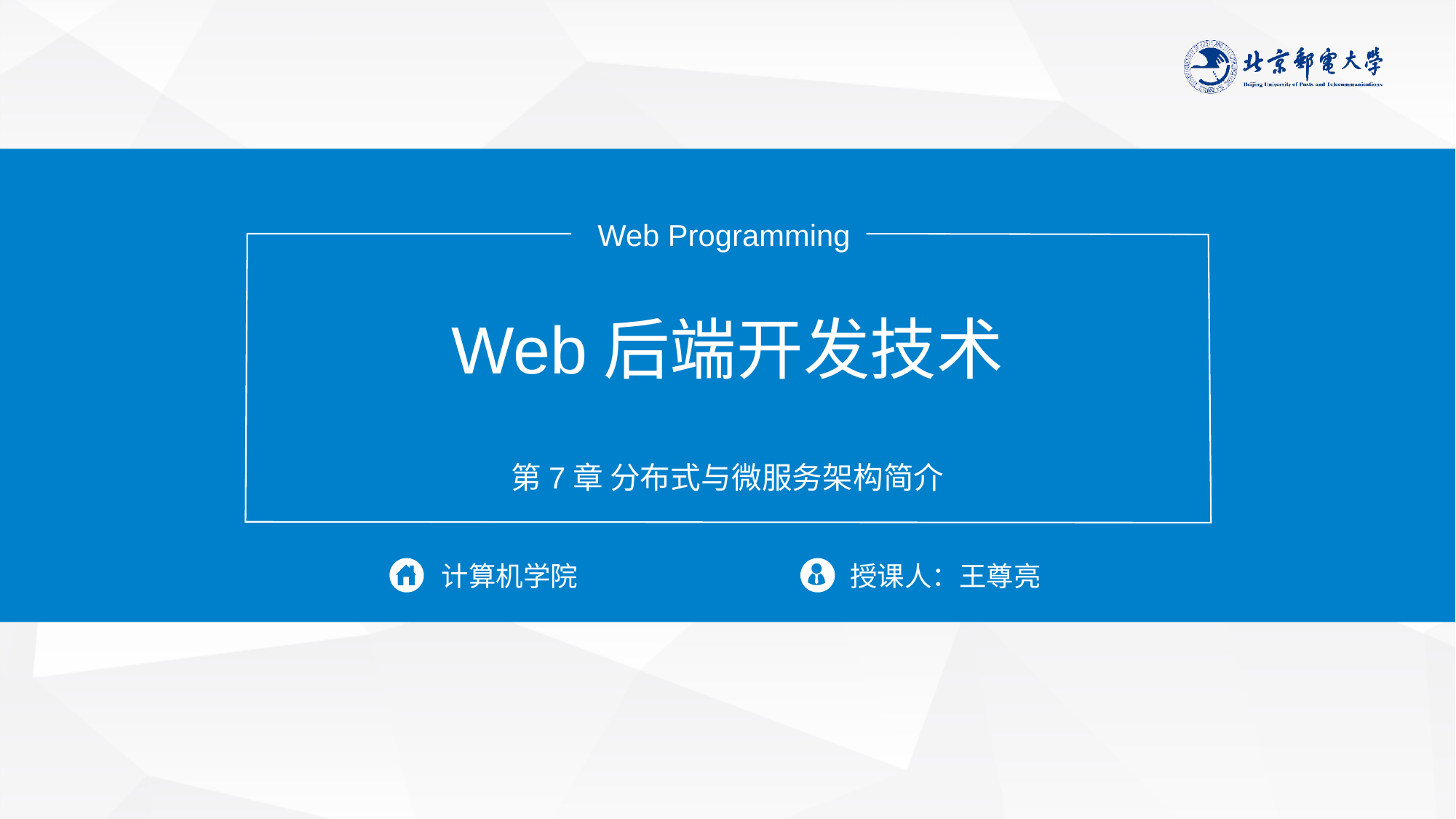

Web Programming

Web后端开发技术
第7章 分布式与微服务架构简介
计算机学院
授课人：王尊亮